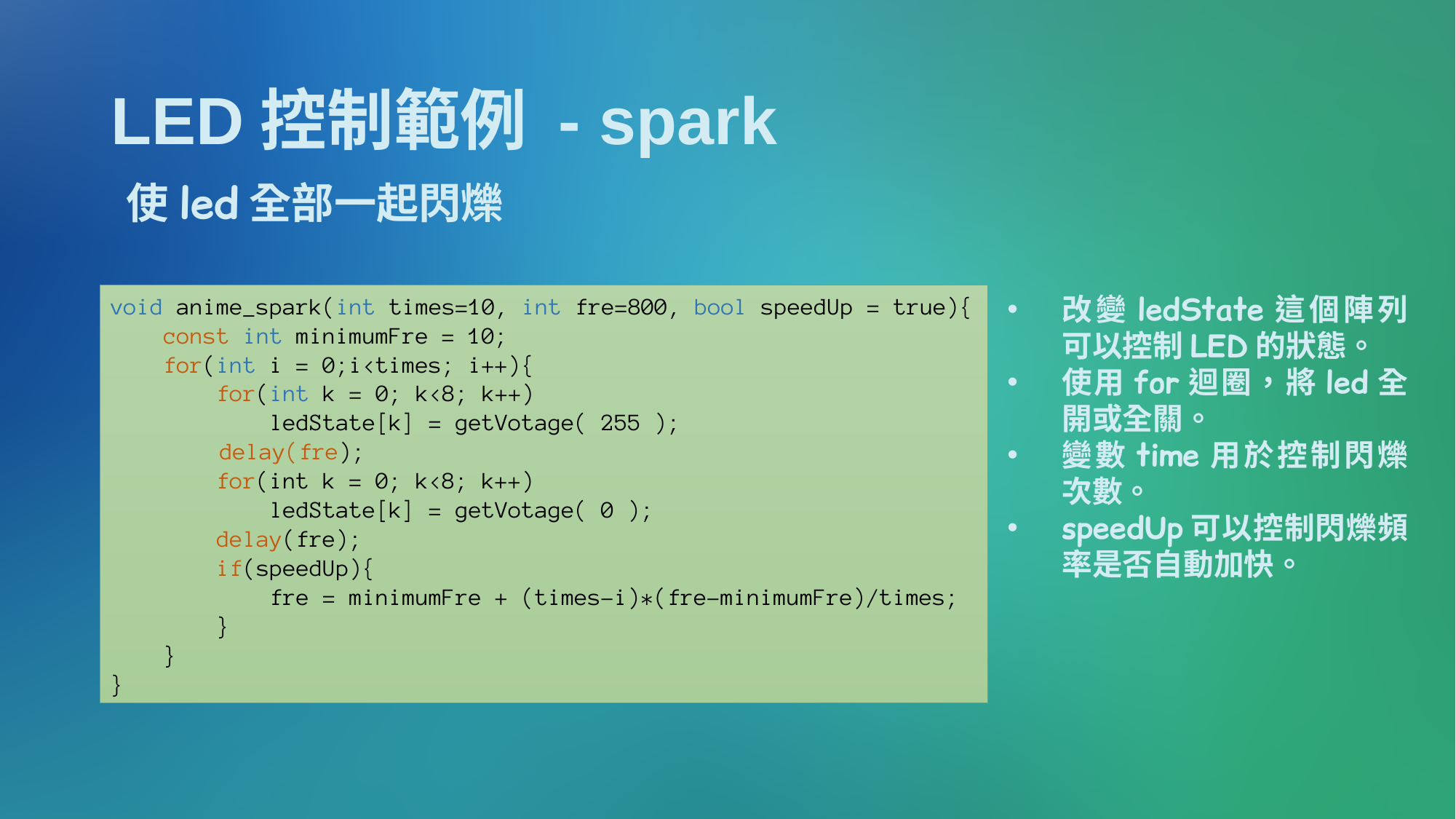

# LED控制範例 - spark
使led全部一起閃爍
void anime_spark(int times=10, int fre=800, bool speedUp = true){
    const int minimumFre = 10;
    for(int i = 0;i<times; i++){
        for(int k = 0; k<8; k++)
            ledState[k] = getVotage( 255 );
        	delay(fre);
        for(int k = 0; k<8; k++)
            ledState[k] = getVotage( 0 );
        delay(fre);
        if(speedUp){
            fre = minimumFre + (times-i)*(fre-minimumFre)/times;
        }
    }
}
改變ledState這個陣列可以控制LED的狀態。
使用for迴圈，將led全開或全關。
變數time用於控制閃爍次數。
speedUp可以控制閃爍頻率是否自動加快。